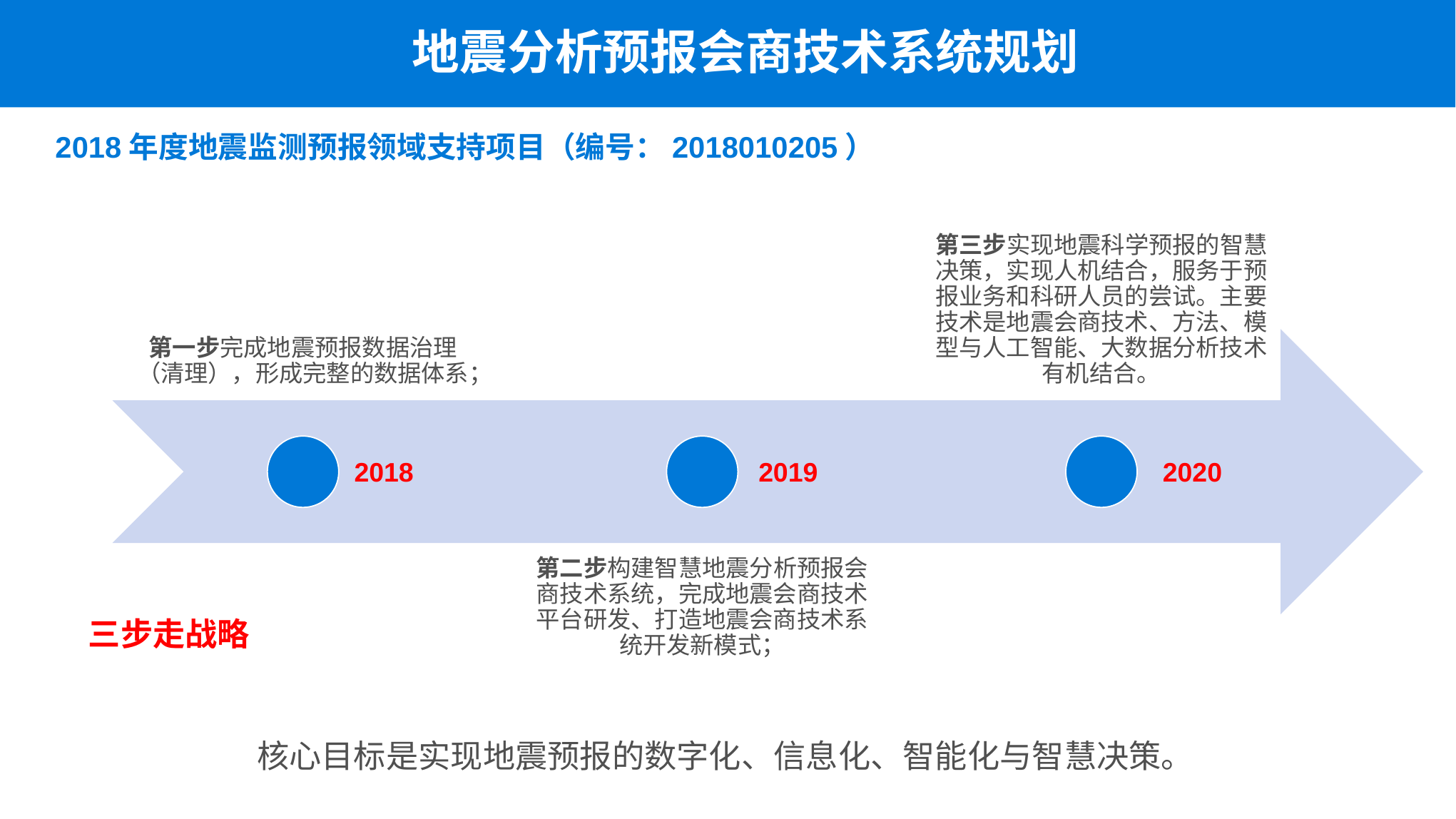

地震分析预报会商技术系统规划
第一步完成地震预报数据治理（清理），形成完整的数据体系；
第二步构建智慧地震分析预报会商技术系统，完成地震会商技术平台研发、打造地震会商技术系统开发新模式；
第三步实现地震科学预报的智慧决策，实现人机结合，服务于预报业务和科研人员的尝试。主要技术是地震会商技术、方法、模型与人工智能、大数据分析技术有机结合。
2018年度地震监测预报领域支持项目（编号：2018010205）
2018
2019
2020
三步走战略
核心目标是实现地震预报的数字化、信息化、智能化与智慧决策。